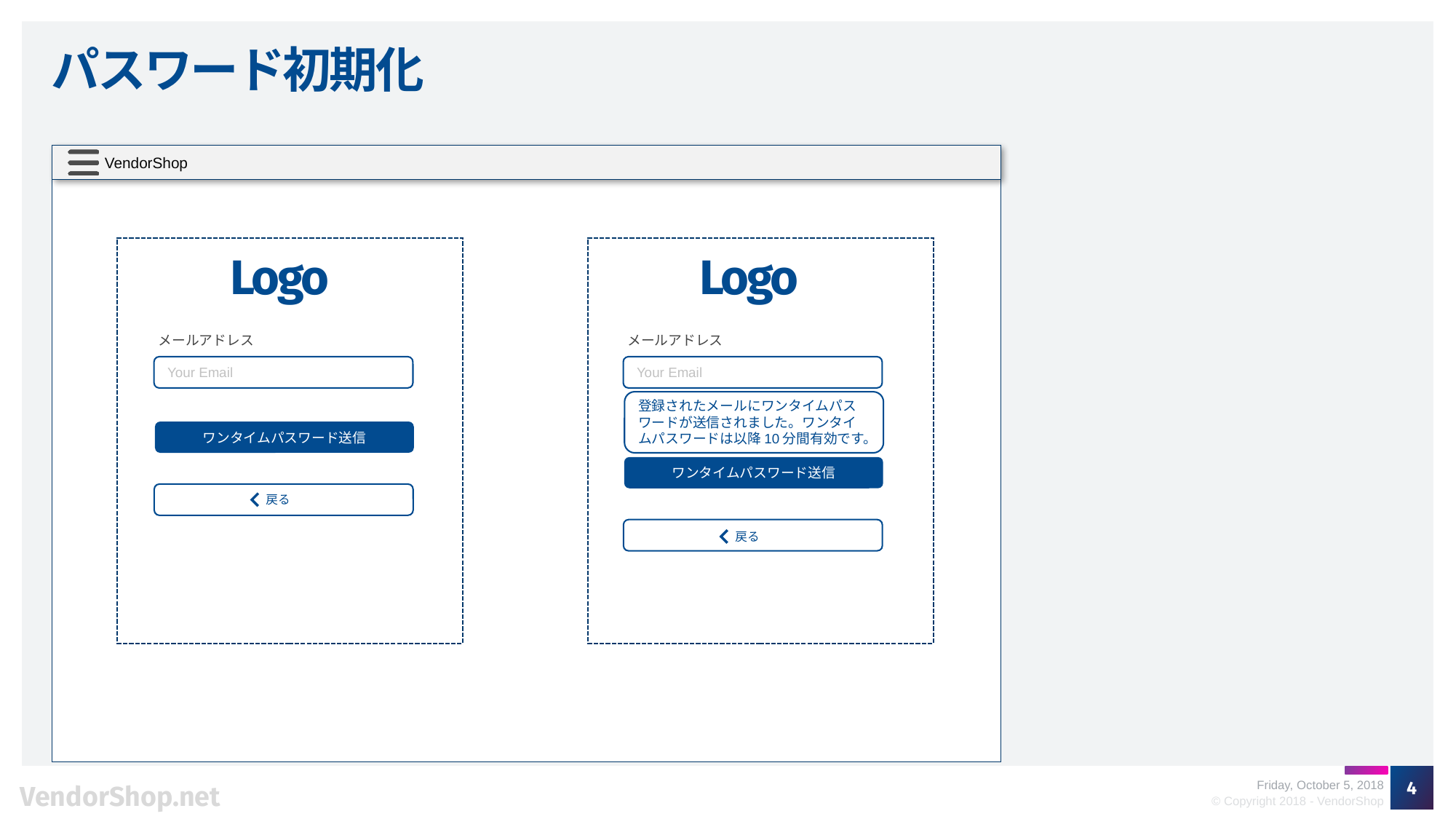

# パスワード初期化

Logo
Logo
メールアドレス

Your Email
メールアドレス

Your Email
登録されたメールにワンタイムパスワードが送信されました。ワンタイムパスワードは以降10分間有効です。
ワンタイムパスワード送信
ワンタイムパスワード送信

戻る

戻る

4
Friday, October 5, 2018
© Copyright 2018 - VendorShop